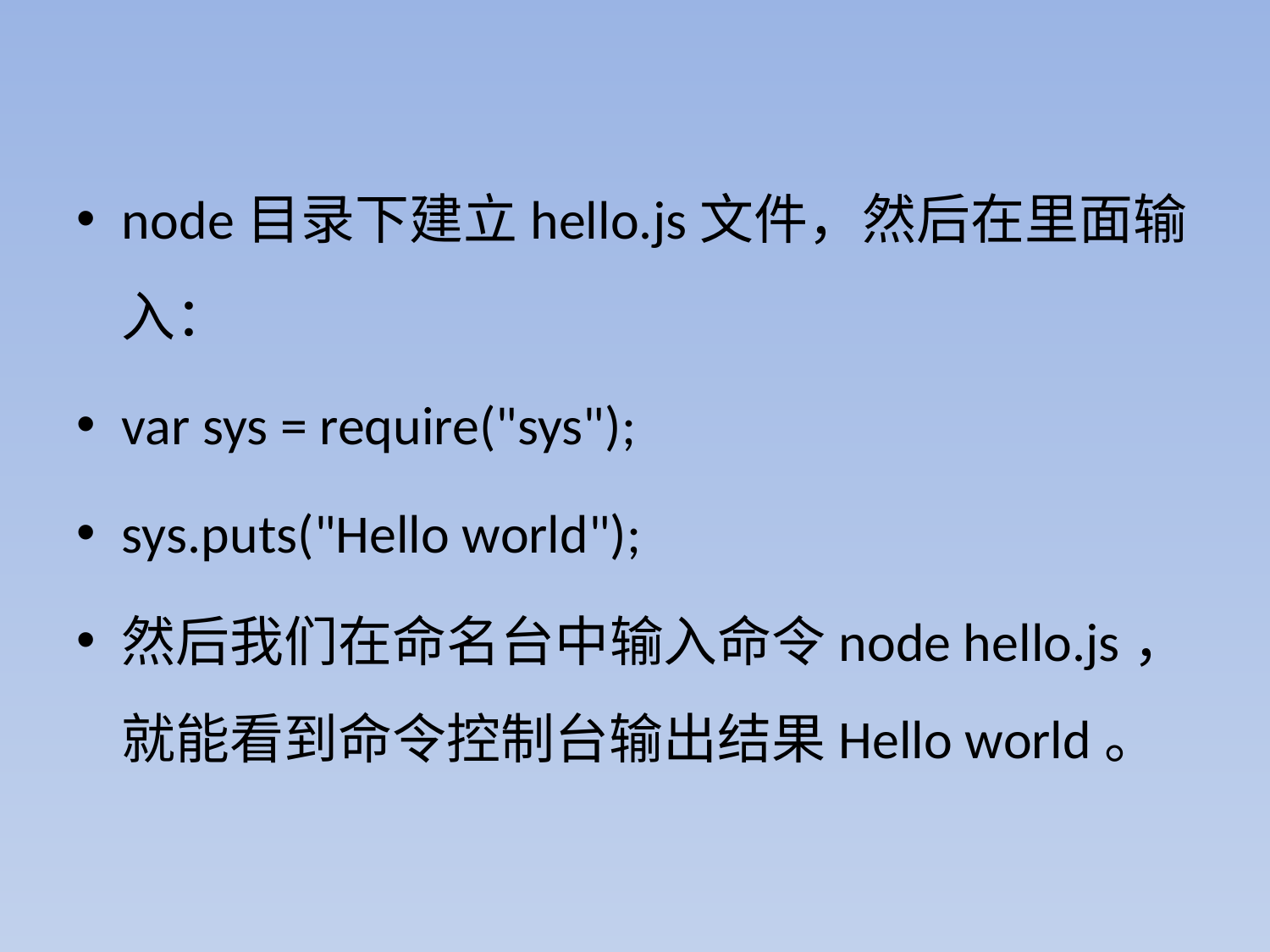

node目录下建立hello.js文件，然后在里面输入：
var sys = require("sys");
sys.puts("Hello world");
然后我们在命名台中输入命令node hello.js，就能看到命令控制台输出结果Hello world。